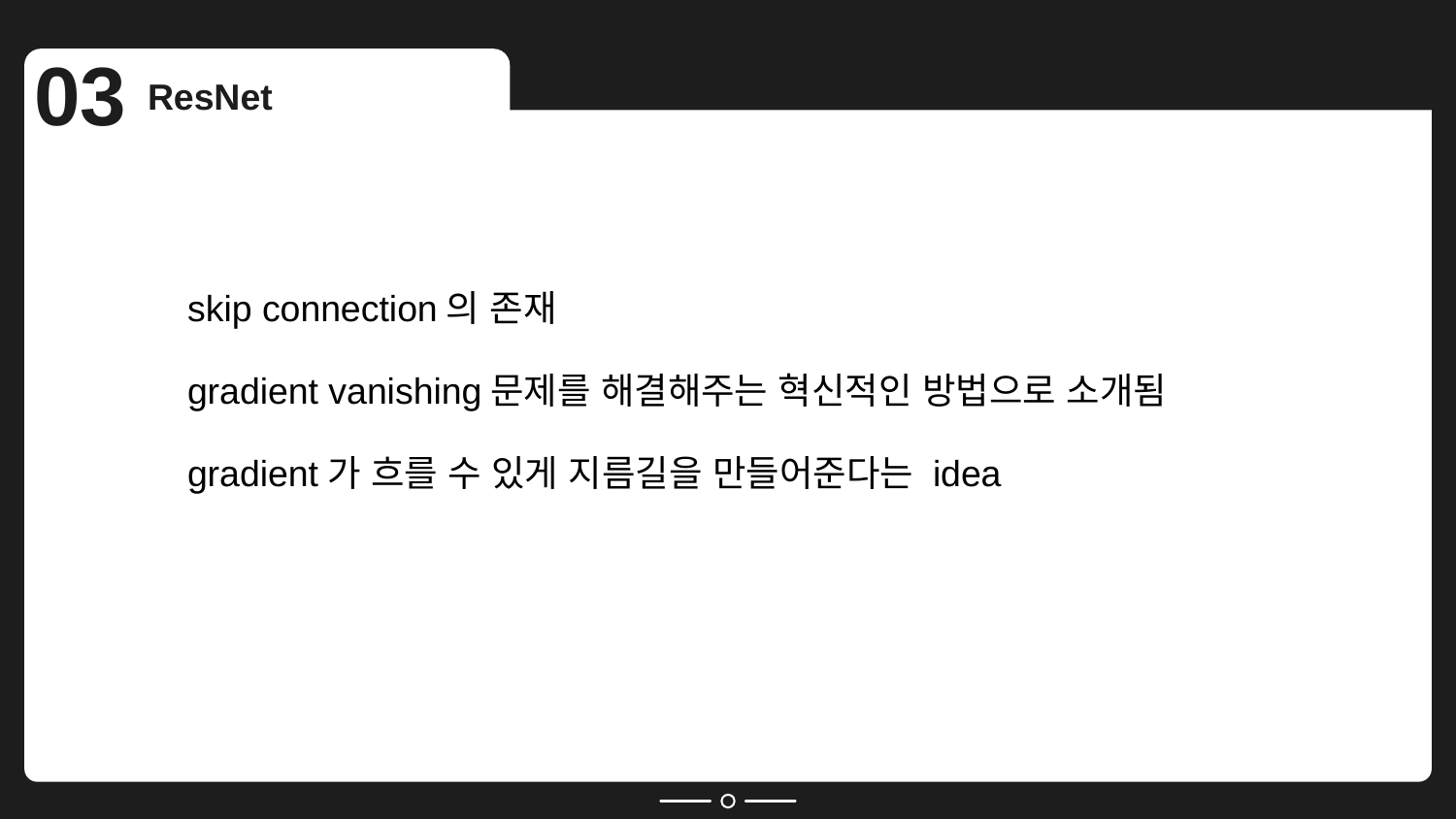

03
ResNet
skip connection의 존재
gradient vanishing문제를 해결해주는 혁신적인 방법으로 소개됨
gradient가 흐를 수 있게 지름길을 만들어준다는 idea